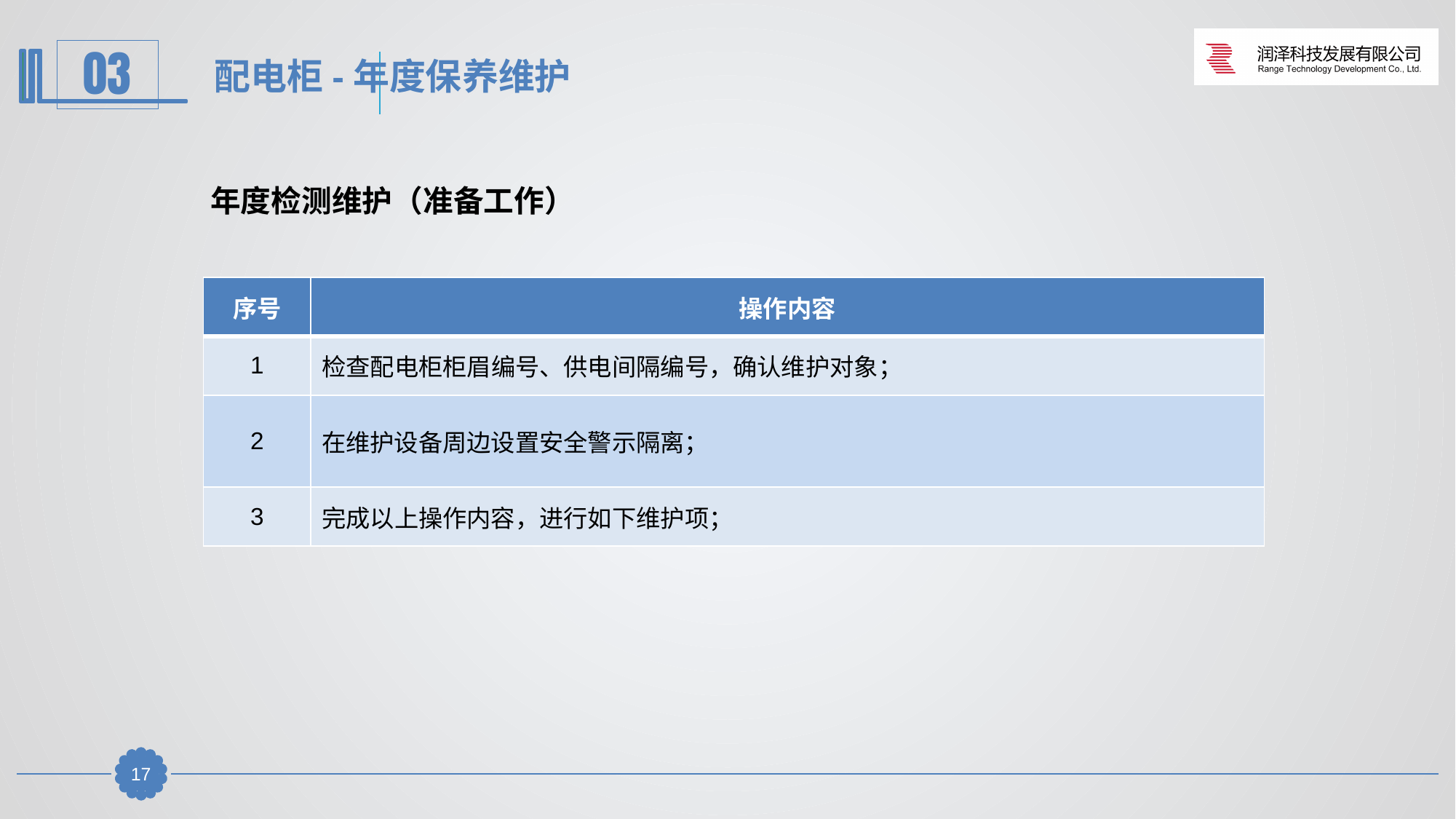

配电柜-年度保养维护
年度检测维护（准备工作）
| 序号 | 操作内容 |
| --- | --- |
| 1 | 检查配电柜柜眉编号、供电间隔编号，确认维护对象； |
| 2 | 在维护设备周边设置安全警示隔离； |
| 3 | 完成以上操作内容，进行如下维护项； |
17